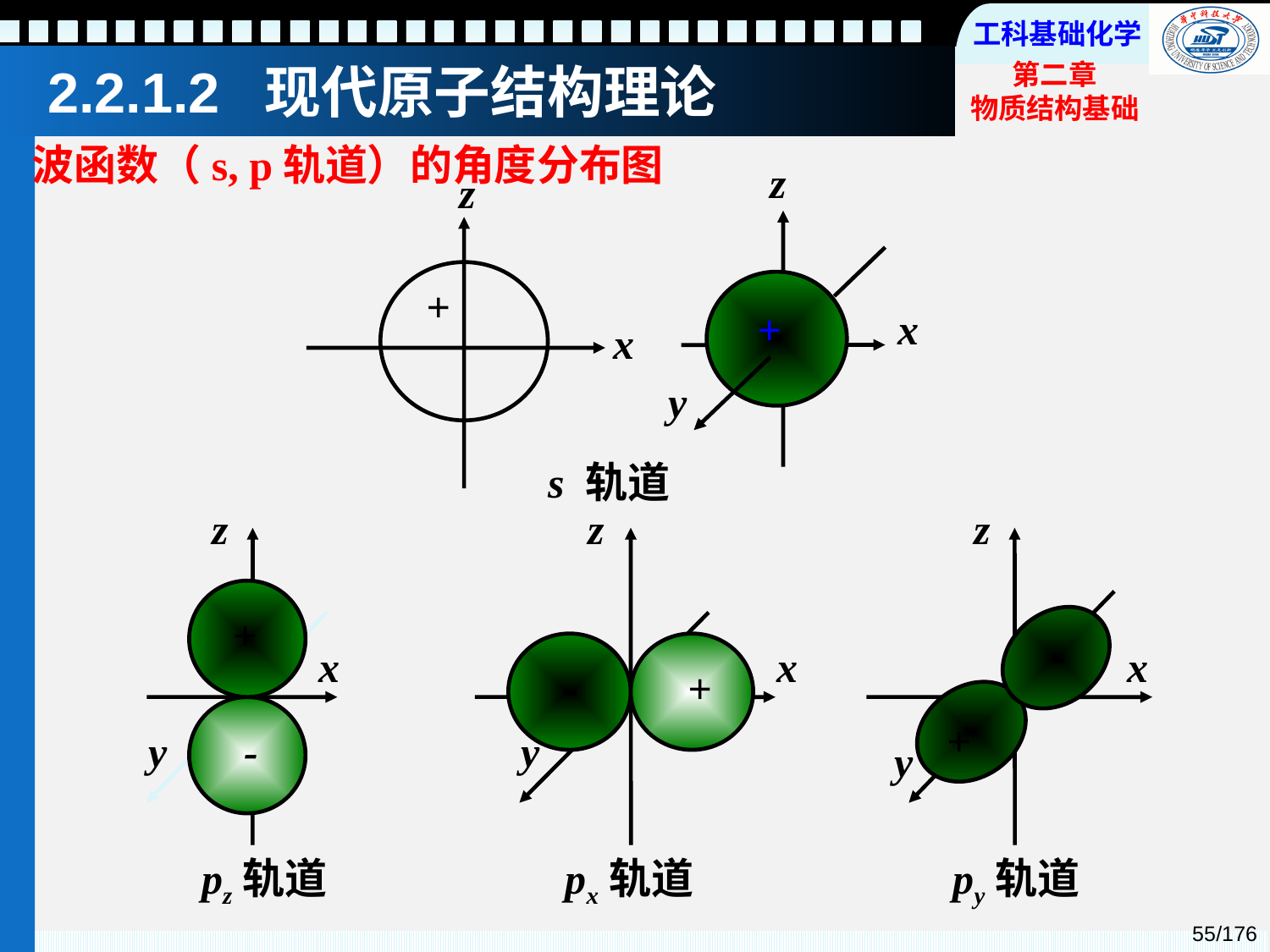

2.2.1.2  现代原子结构理论
波函数（s, p轨道）的角度分布图
z
z

+
x

+
x

y
s 轨道
z

+

x

y
-
pz轨道
z

x
-
+

y
px轨道
z

-
x

+
y
py轨道